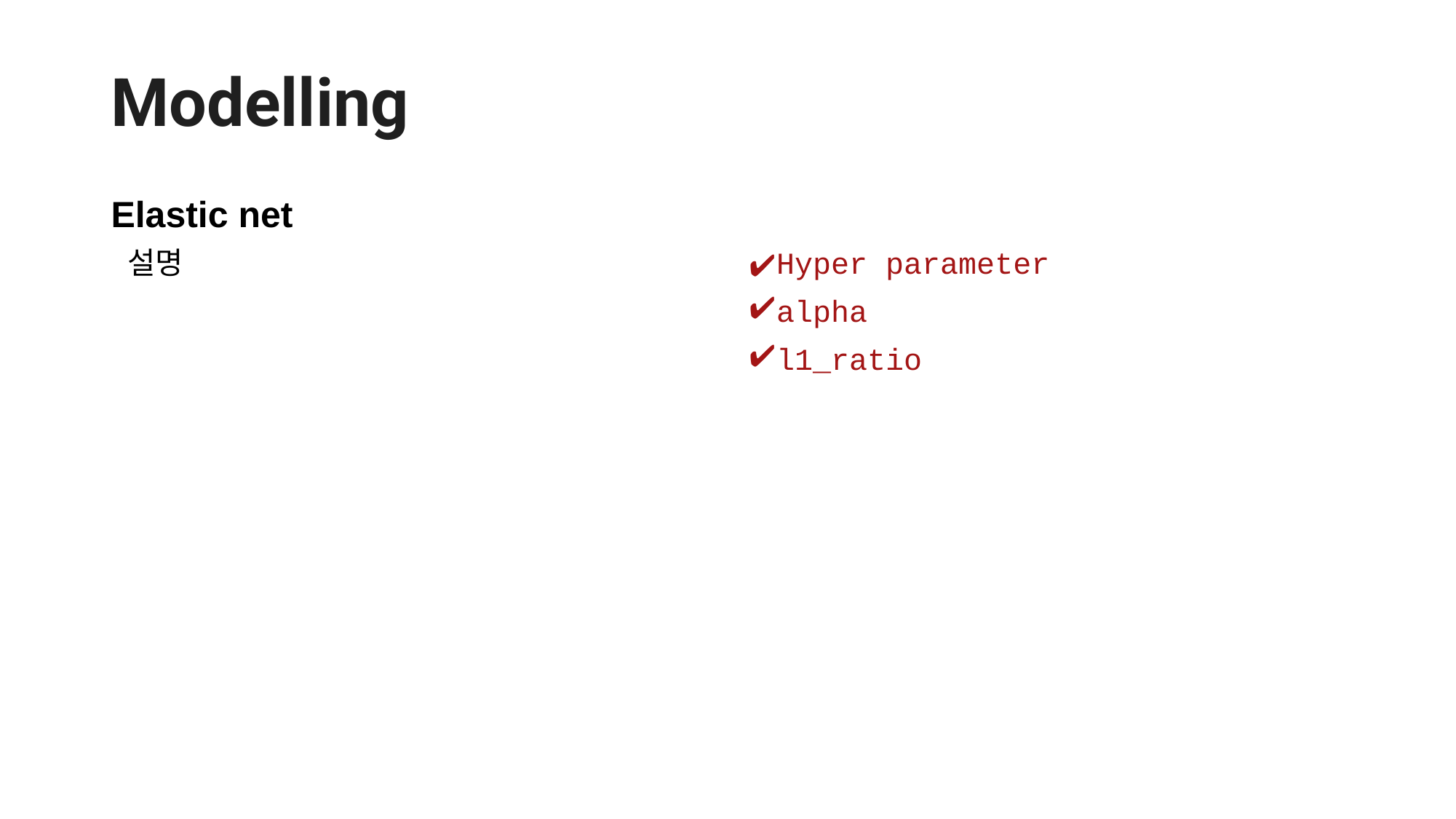

# Modelling
Elastic net
설명
Hyper parameter
alpha
l1_ratio